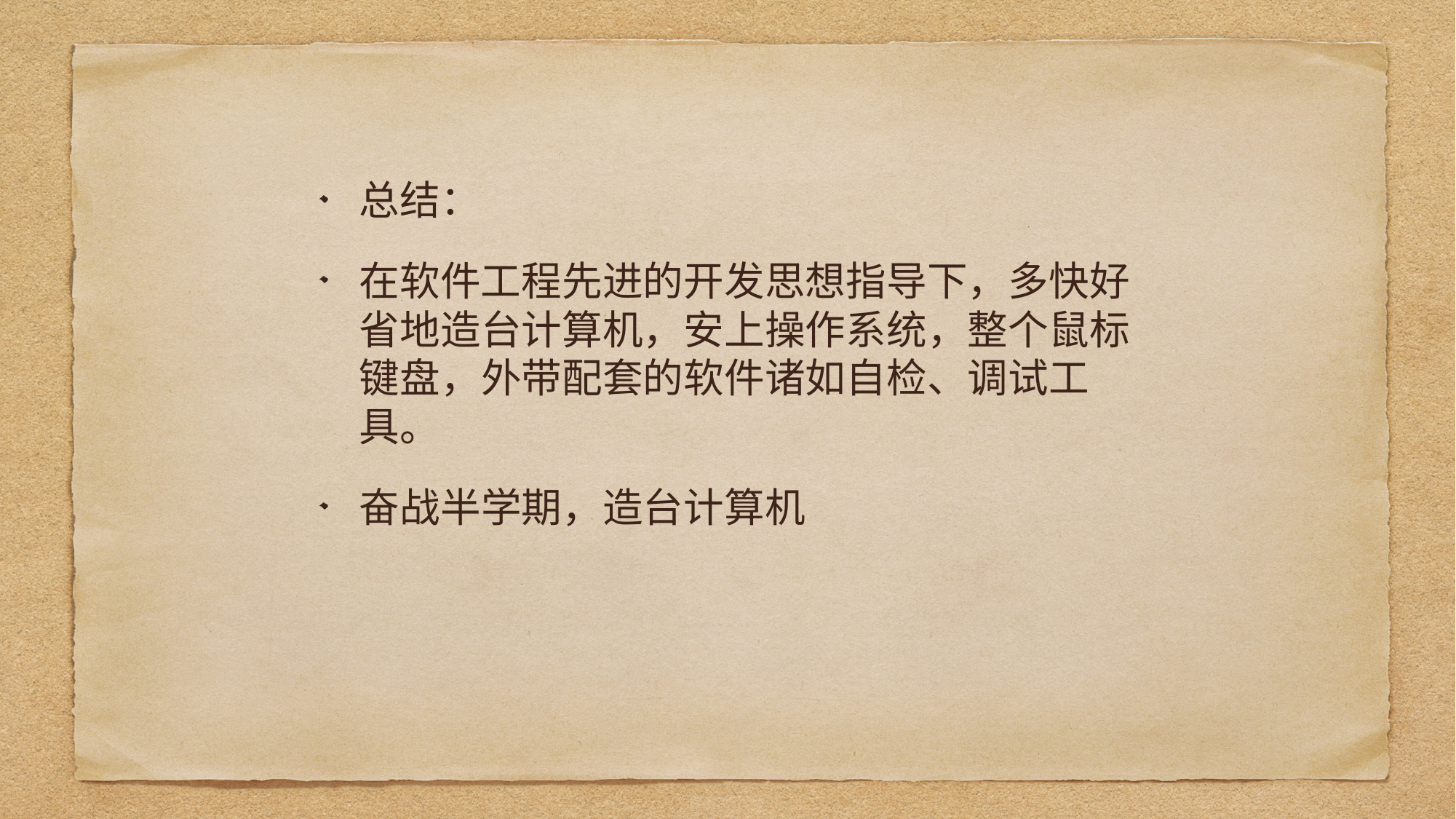

总结：
在软件工程先进的开发思想指导下，多快好省地造台计算机，安上操作系统，整个鼠标键盘，外带配套的软件诸如自检、调试工具。
奋战半学期，造台计算机